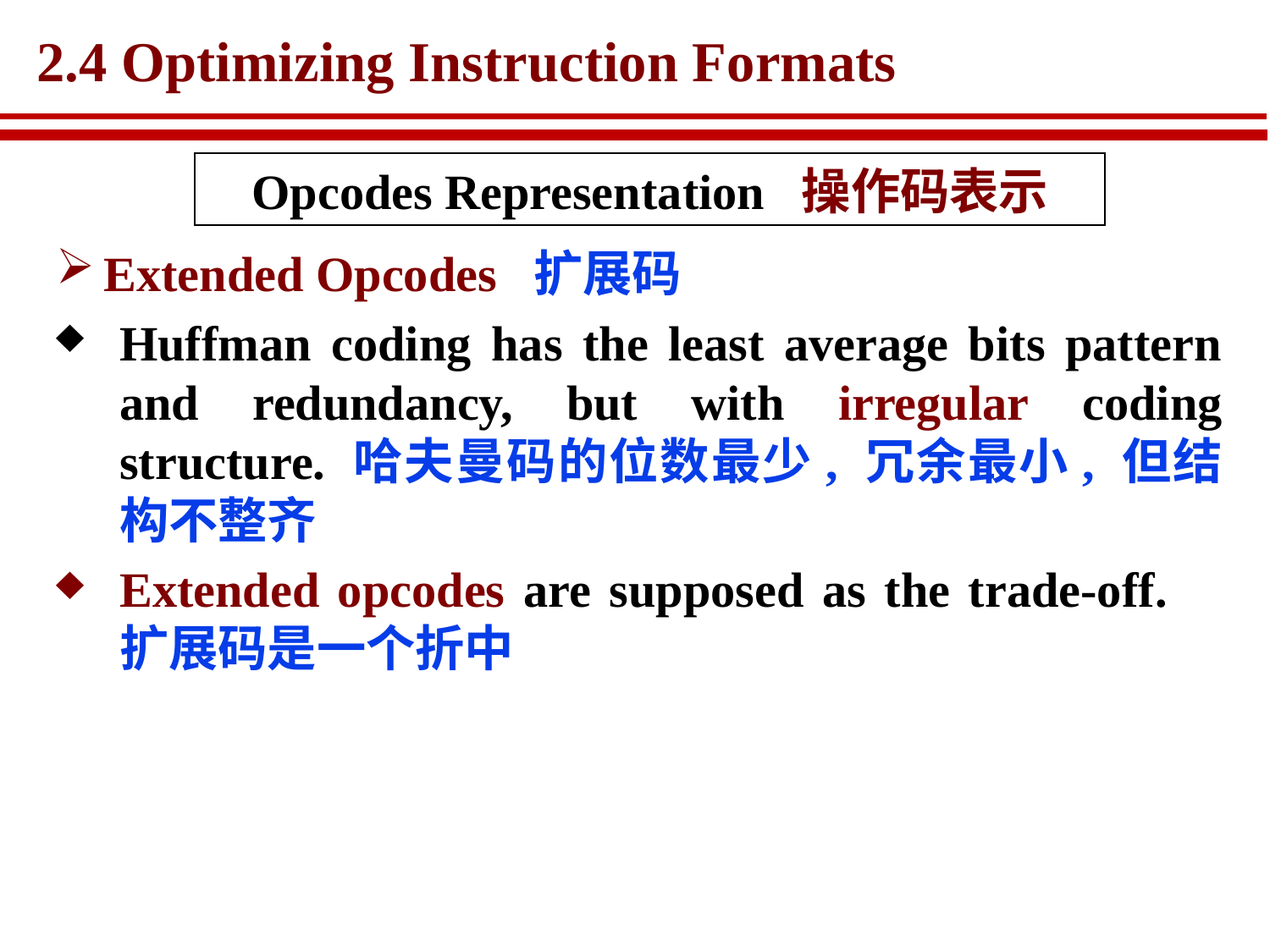

# 2.4 Optimizing Instruction Formats
Opcodes Representation  操作码表示
Extended Opcodes  扩展码
Huffman coding has the least average bits pattern and redundancy, but with irregular coding structure. 哈夫曼码的位数最少, 冗余最小, 但结构不整齐
Extended opcodes are supposed as the trade-off.    扩展码是一个折中